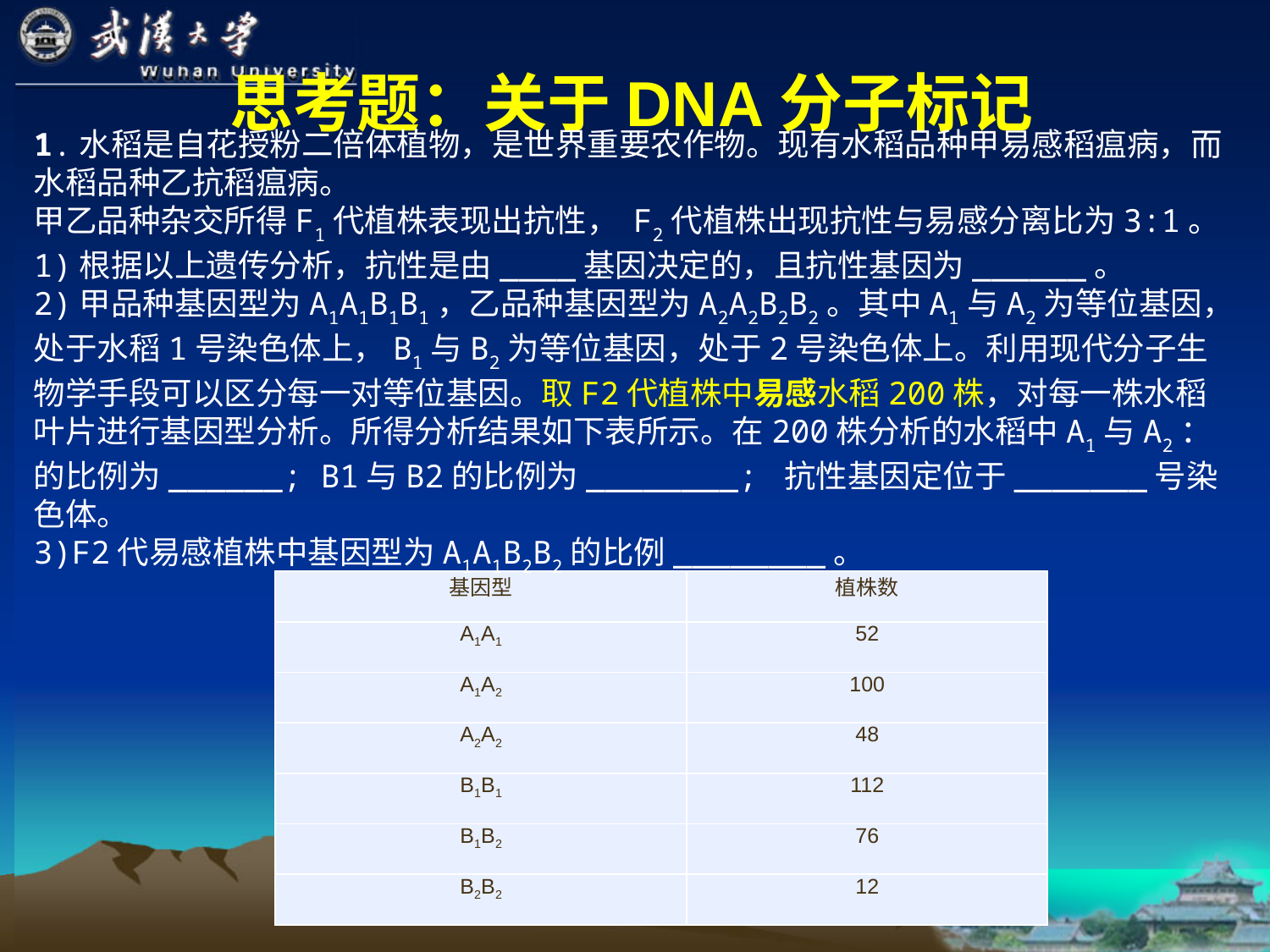

# 思考题：关于DNA分子标记
1.水稻是自花授粉二倍体植物，是世界重要农作物。现有水稻品种甲易感稻瘟病，而水稻品种乙抗稻瘟病。
甲乙品种杂交所得F1代植株表现出抗性， F2代植株出现抗性与易感分离比为3:1。
1)根据以上遗传分析，抗性是由____基因决定的，且抗性基因为______。
2)甲品种基因型为A1A1B1B1，乙品种基因型为A2A2B2B2。其中A1与A2为等位基因，处于水稻1号染色体上，B1与B2为等位基因，处于2号染色体上。利用现代分子生物学手段可以区分每一对等位基因。取F2代植株中易感水稻200株，对每一株水稻叶片进行基因型分析。所得分析结果如下表所示。在200株分析的水稻中A1与A2：的比例为______; B1与B2的比例为________; 抗性基因定位于_______号染色体。
3)F2代易感植株中基因型为A1A1B2B2的比例________。
| 基因型 | 植株数 |
| --- | --- |
| A1A1 | 52 |
| A1A2 | 100 |
| A2A2 | 48 |
| B1B1 | 112 |
| B1B2 | 76 |
| B2B2 | 12 |